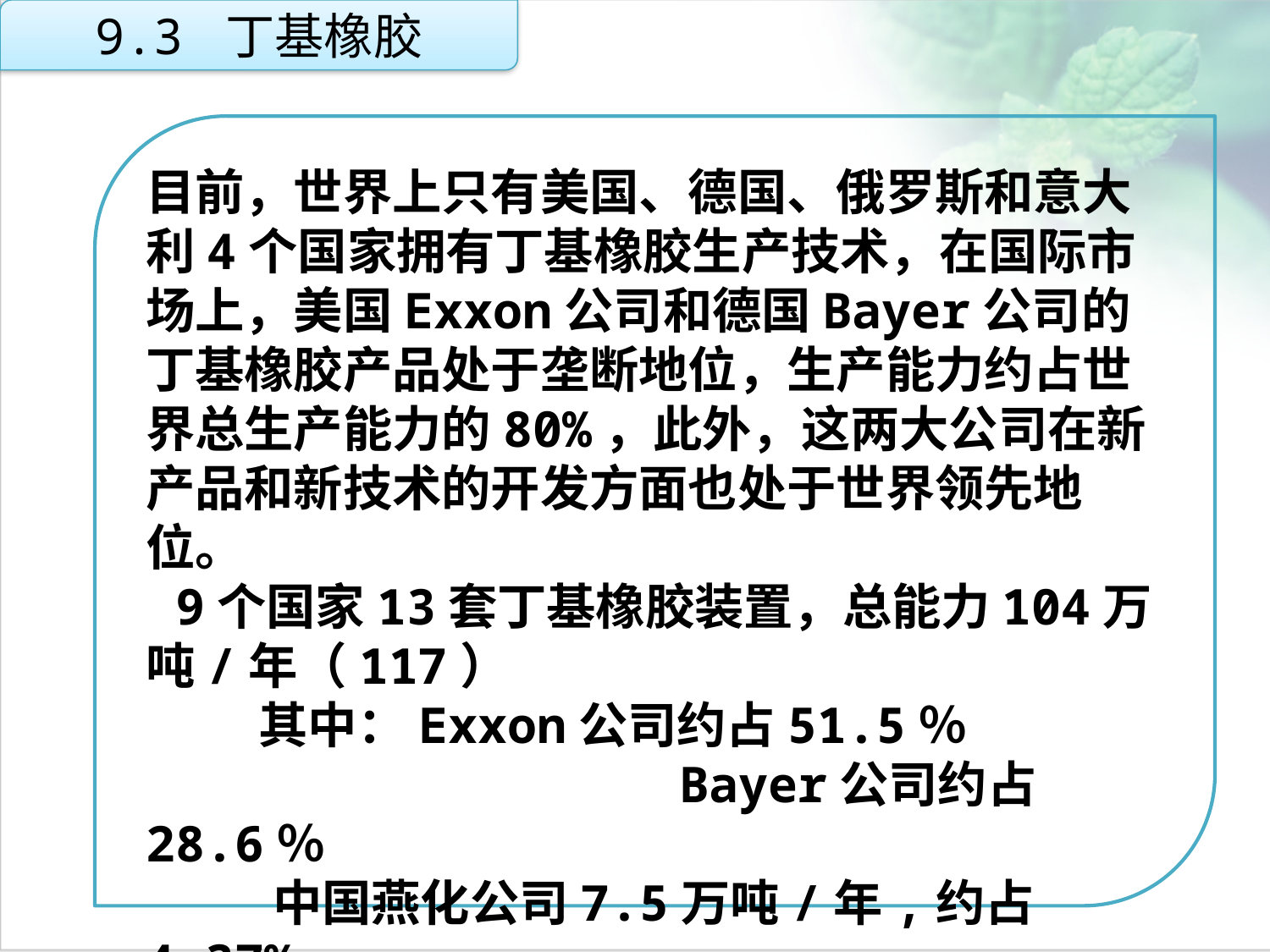

9.3 丁基橡胶
目前，世界上只有美国、德国、俄罗斯和意大利4个国家拥有丁基橡胶生产技术，在国际市场上，美国Exxon公司和德国Bayer公司的丁基橡胶产品处于垄断地位，生产能力约占世界总生产能力的80%，此外，这两大公司在新产品和新技术的开发方面也处于世界领先地位。
 9个国家13套丁基橡胶装置，总能力104万吨/年（117）
         其中：Exxon公司约占51.5％
                  Bayer公司约占28.6％
	中国燕化公司7.5万吨/年,约占4.37%

点击添加文本
点击添加文本
点击添加文本
点击添加文本